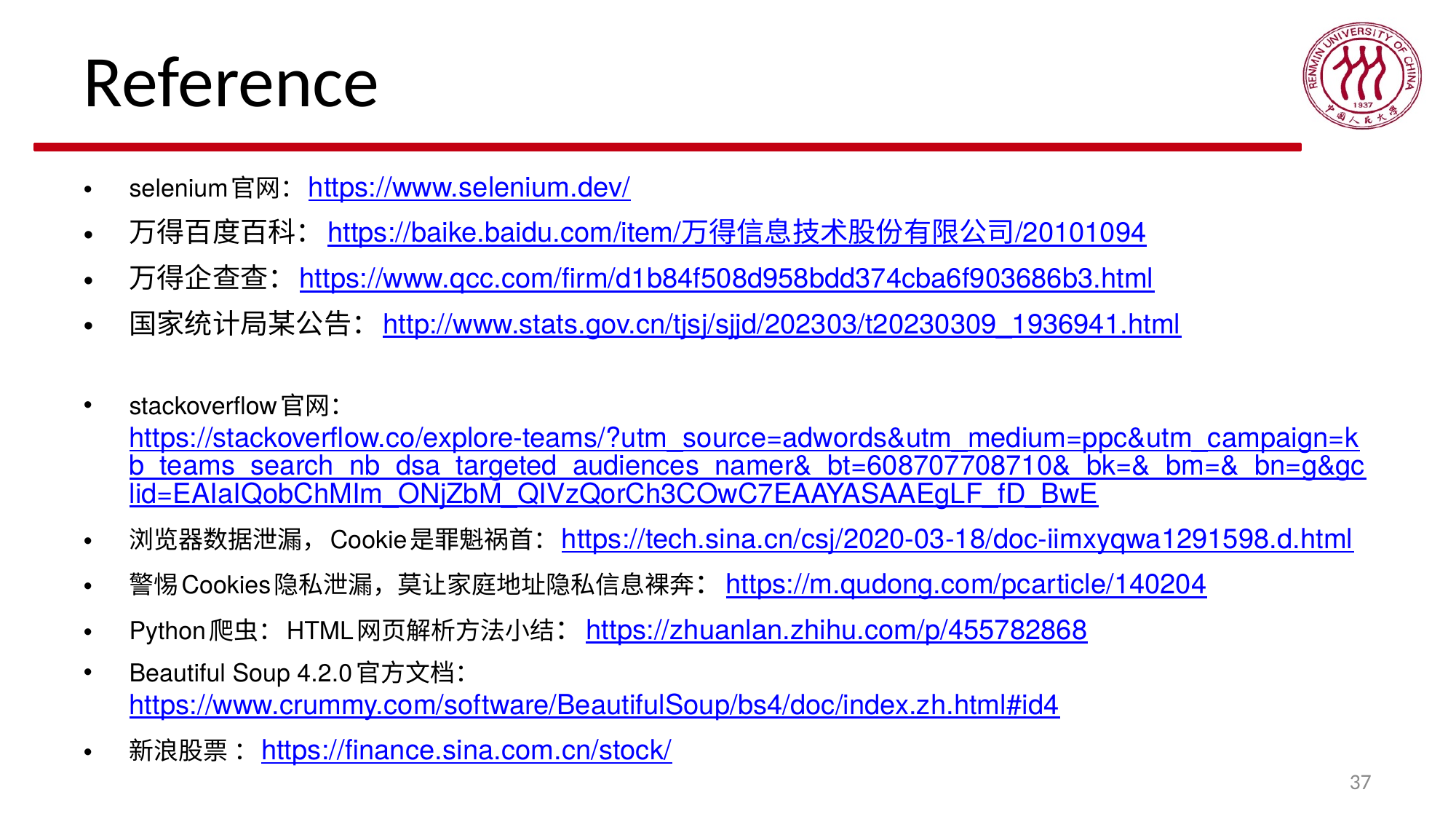

# Reference
selenium官网：https://www.selenium.dev/
万得百度百科：https://baike.baidu.com/item/万得信息技术股份有限公司/20101094
万得企查查：https://www.qcc.com/firm/d1b84f508d958bdd374cba6f903686b3.html
国家统计局某公告：http://www.stats.gov.cn/tjsj/sjjd/202303/t20230309_1936941.html

stackoverflow官网：https://stackoverflow.co/explore-teams/?utm_source=adwords&utm_medium=ppc&utm_campaign=kb_teams_search_nb_dsa_targeted_audiences_namer&_bt=608707708710&_bk=&_bm=&_bn=g&gclid=EAIaIQobChMIm_ONjZbM_QIVzQorCh3COwC7EAAYASAAEgLF_fD_BwE
浏览器数据泄漏，Cookie是罪魁祸首：https://tech.sina.cn/csj/2020-03-18/doc-iimxyqwa1291598.d.html
警惕Cookies隐私泄漏，莫让家庭地址隐私信息裸奔：https://m.qudong.com/pcarticle/140204
Python爬虫：HTML网页解析方法小结：https://zhuanlan.zhihu.com/p/455782868
Beautiful Soup 4.2.0官方文档：https://www.crummy.com/software/BeautifulSoup/bs4/doc/index.zh.html#id4
新浪股票 ：https://finance.sina.com.cn/stock/

37